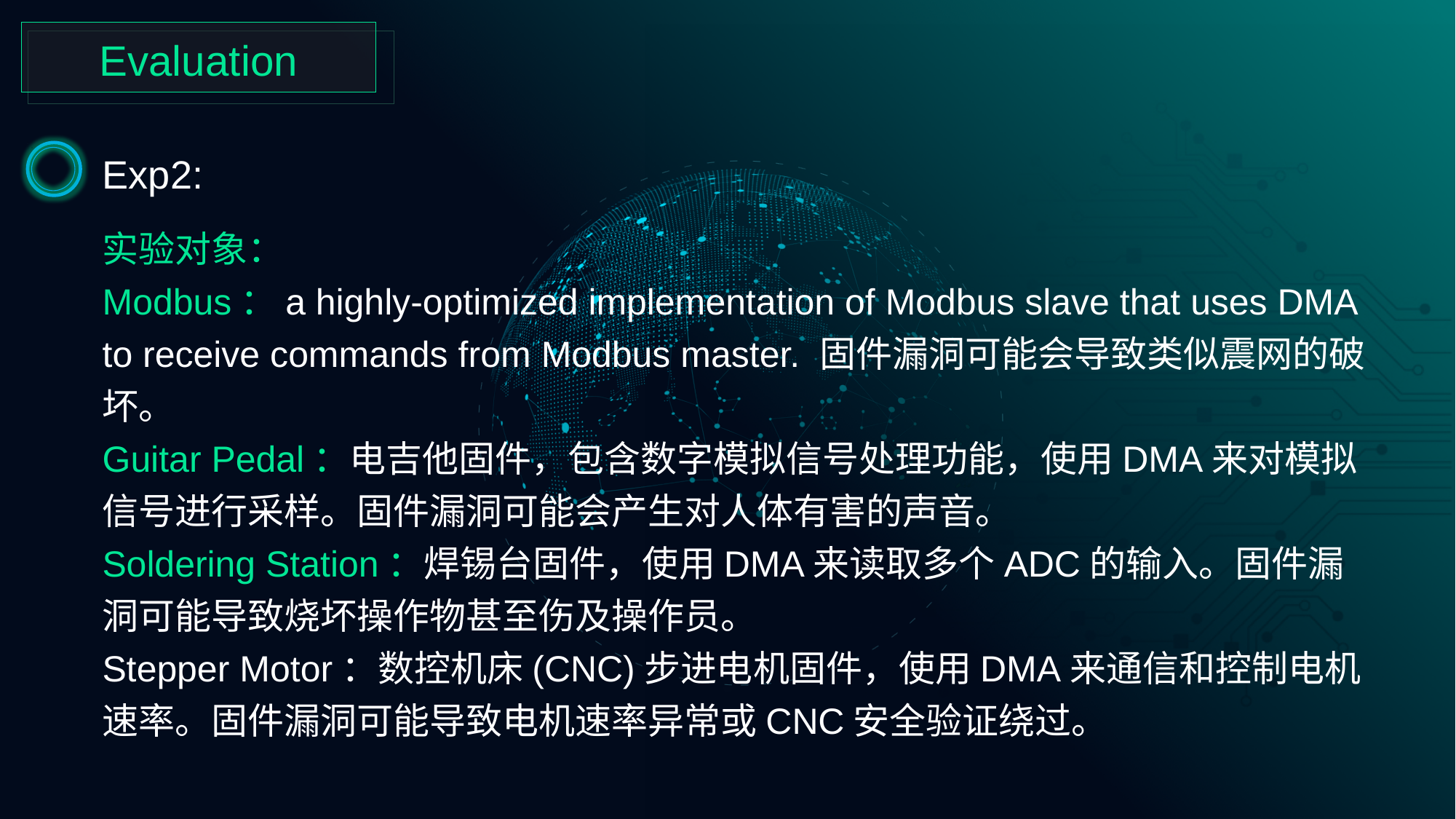

Evaluation

Exp2:
实验对象：
Modbus：a highly-optimized implementation of Modbus slave that uses DMA to receive commands from Modbus master. 固件漏洞可能会导致类似震网的破坏。
Guitar Pedal：电吉他固件，包含数字模拟信号处理功能，使用DMA来对模拟信号进行采样。固件漏洞可能会产生对人体有害的声音。
Soldering Station：焊锡台固件，使用DMA来读取多个ADC的输入。固件漏洞可能导致烧坏操作物甚至伤及操作员。
Stepper Motor：数控机床(CNC)步进电机固件，使用DMA来通信和控制电机速率。固件漏洞可能导致电机速率异常或CNC安全验证绕过。